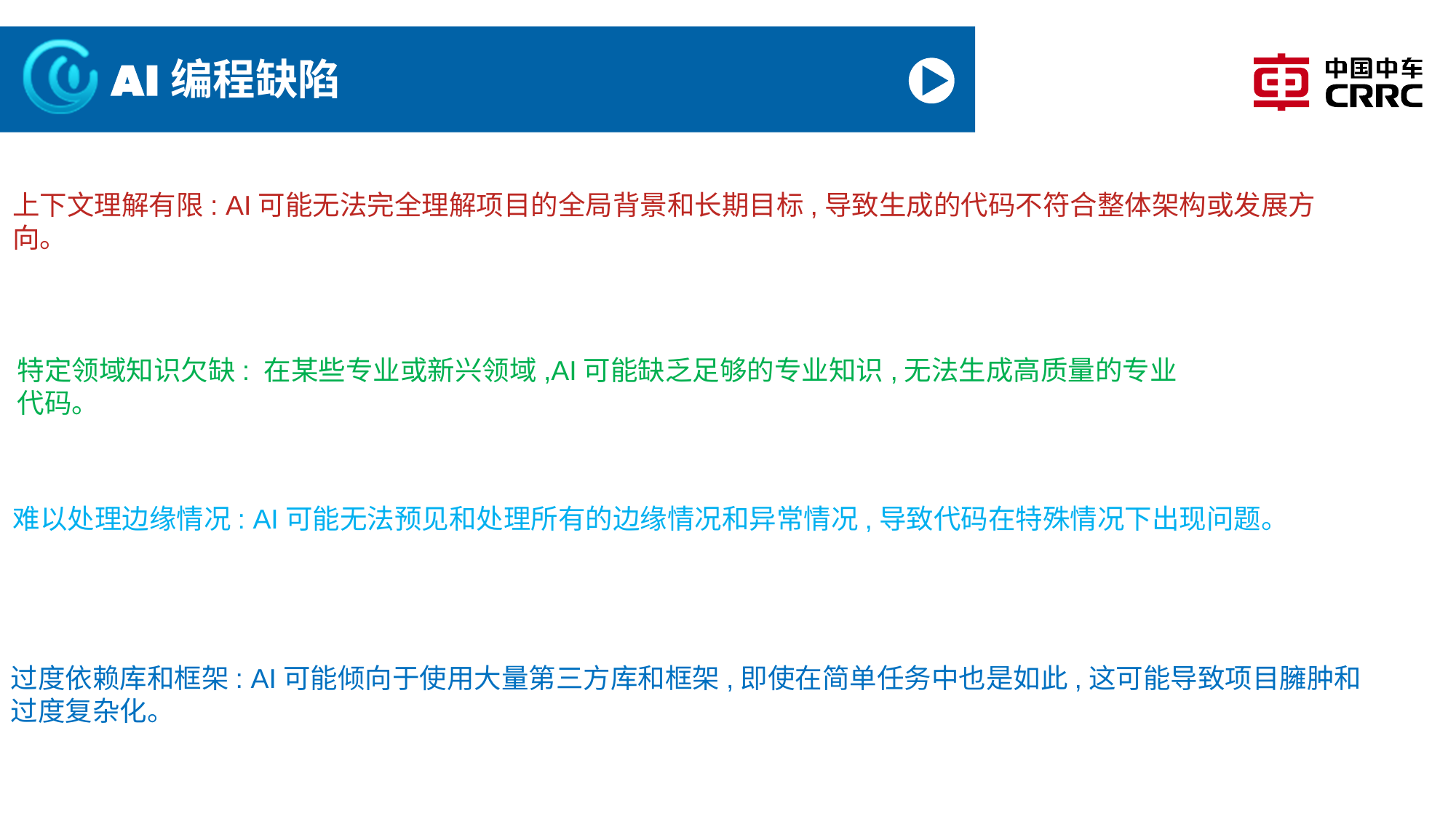

# AI编程缺陷
上下文理解有限: AI可能无法完全理解项目的全局背景和长期目标,导致生成的代码不符合整体架构或发展方向。
特定领域知识欠缺: 在某些专业或新兴领域,AI可能缺乏足够的专业知识,无法生成高质量的专业代码。
难以处理边缘情况: AI可能无法预见和处理所有的边缘情况和异常情况,导致代码在特殊情况下出现问题。
过度依赖库和框架: AI可能倾向于使用大量第三方库和框架,即使在简单任务中也是如此,这可能导致项目臃肿和过度复杂化。
134